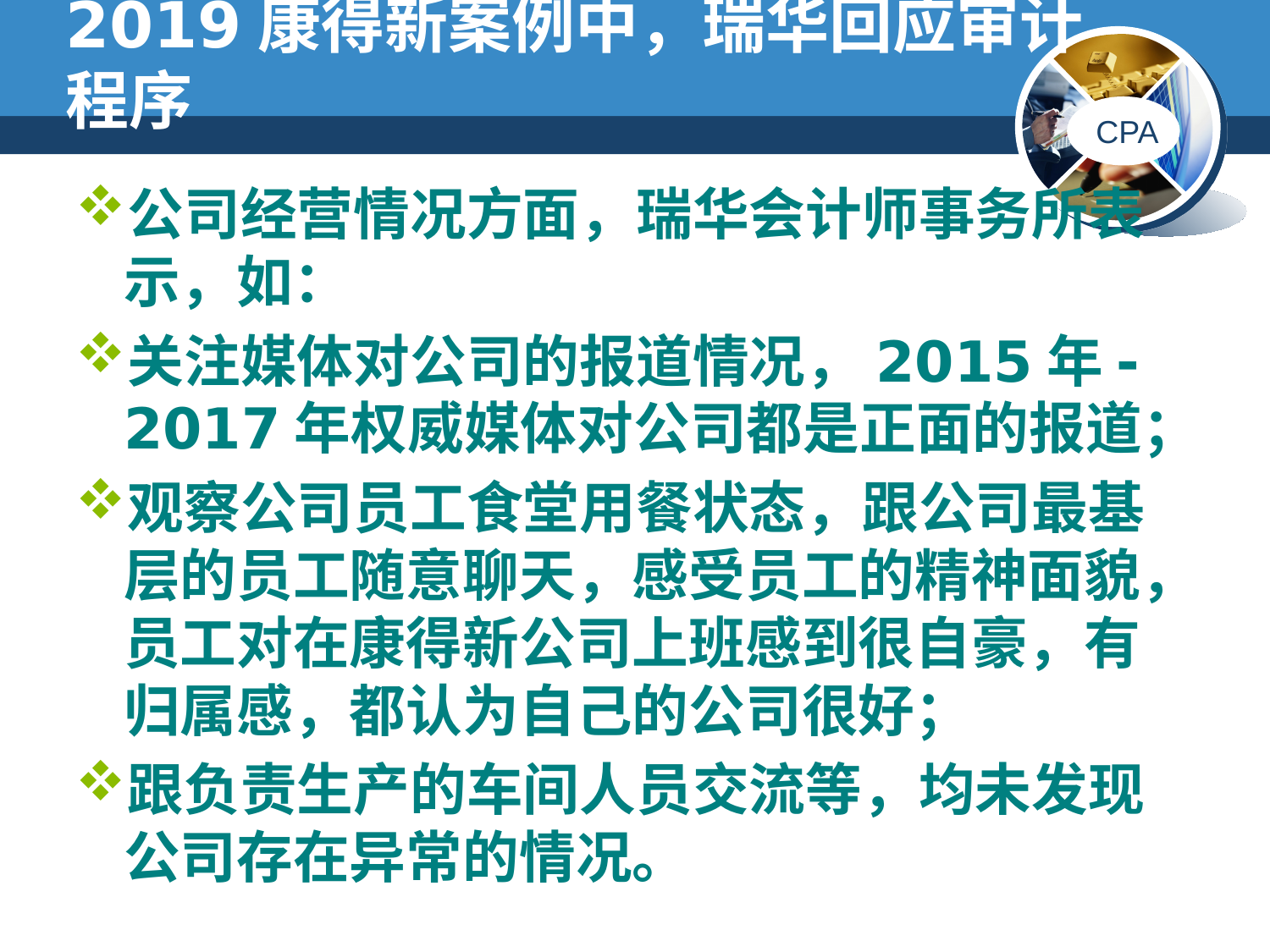

# 2019康得新案例中，瑞华回应审计程序
公司经营情况方面，瑞华会计师事务所表示，如：
关注媒体对公司的报道情况，2015年-2017年权威媒体对公司都是正面的报道；
观察公司员工食堂用餐状态，跟公司最基层的员工随意聊天，感受员工的精神面貌，员工对在康得新公司上班感到很自豪，有归属感，都认为自己的公司很好；
跟负责生产的车间人员交流等，均未发现公司存在异常的情况。